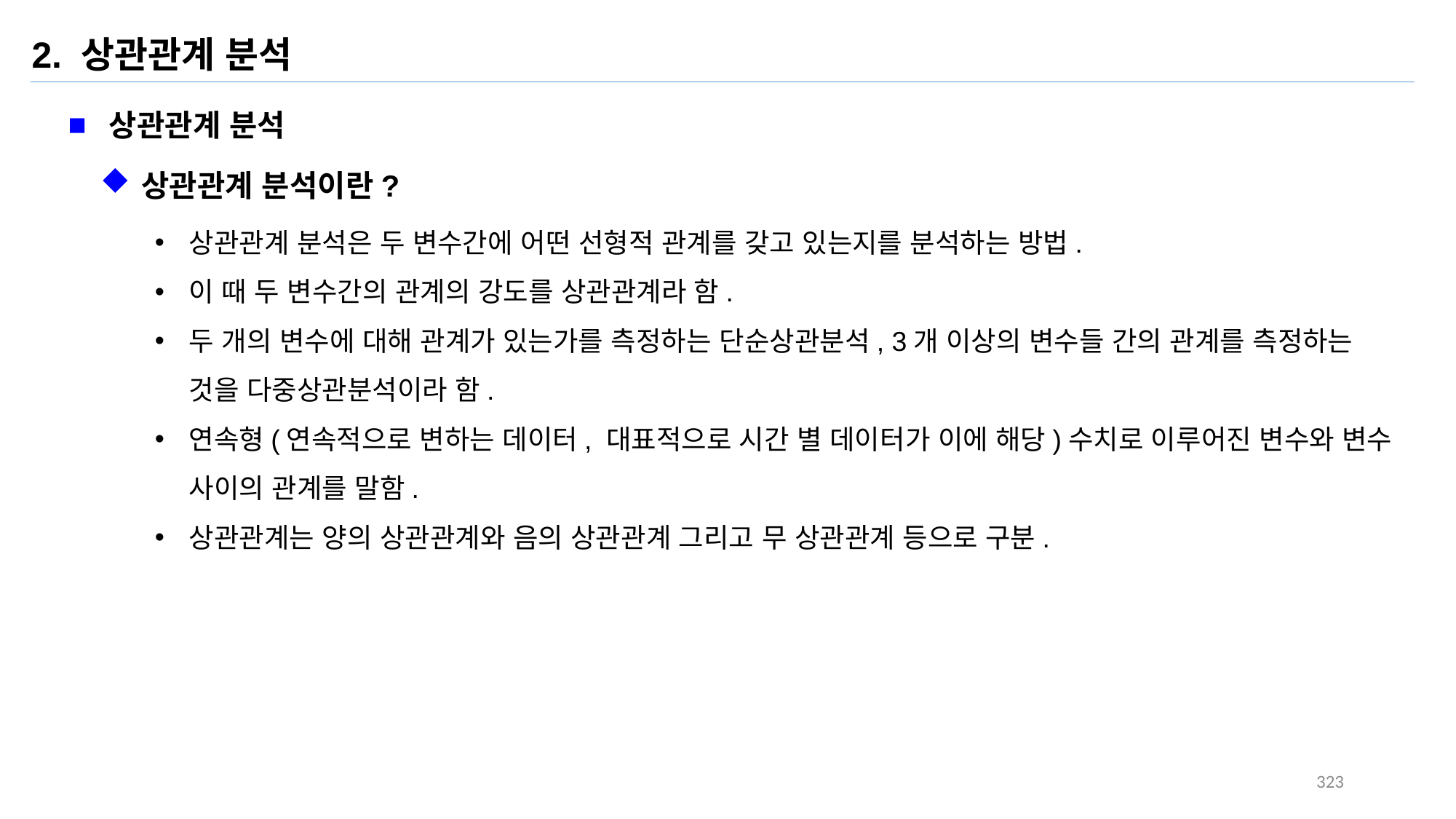

2. 상관관계 분석
상관관계 분석
상관관계 분석이란?

상관관계 분석은 두 변수간에 어떤 선형적 관계를 갖고 있는지를 분석하는 방법.
이 때 두 변수간의 관계의 강도를 상관관계라 함.
두 개의 변수에 대해 관계가 있는가를 측정하는 단순상관분석, 3개 이상의 변수들 간의 관계를 측정하는 것을 다중상관분석이라 함.
연속형(연속적으로 변하는 데이터, 대표적으로 시간 별 데이터가 이에 해당)수치로 이루어진 변수와 변수 사이의 관계를 말함.
상관관계는 양의 상관관계와 음의 상관관계 그리고 무 상관관계 등으로 구분.
323